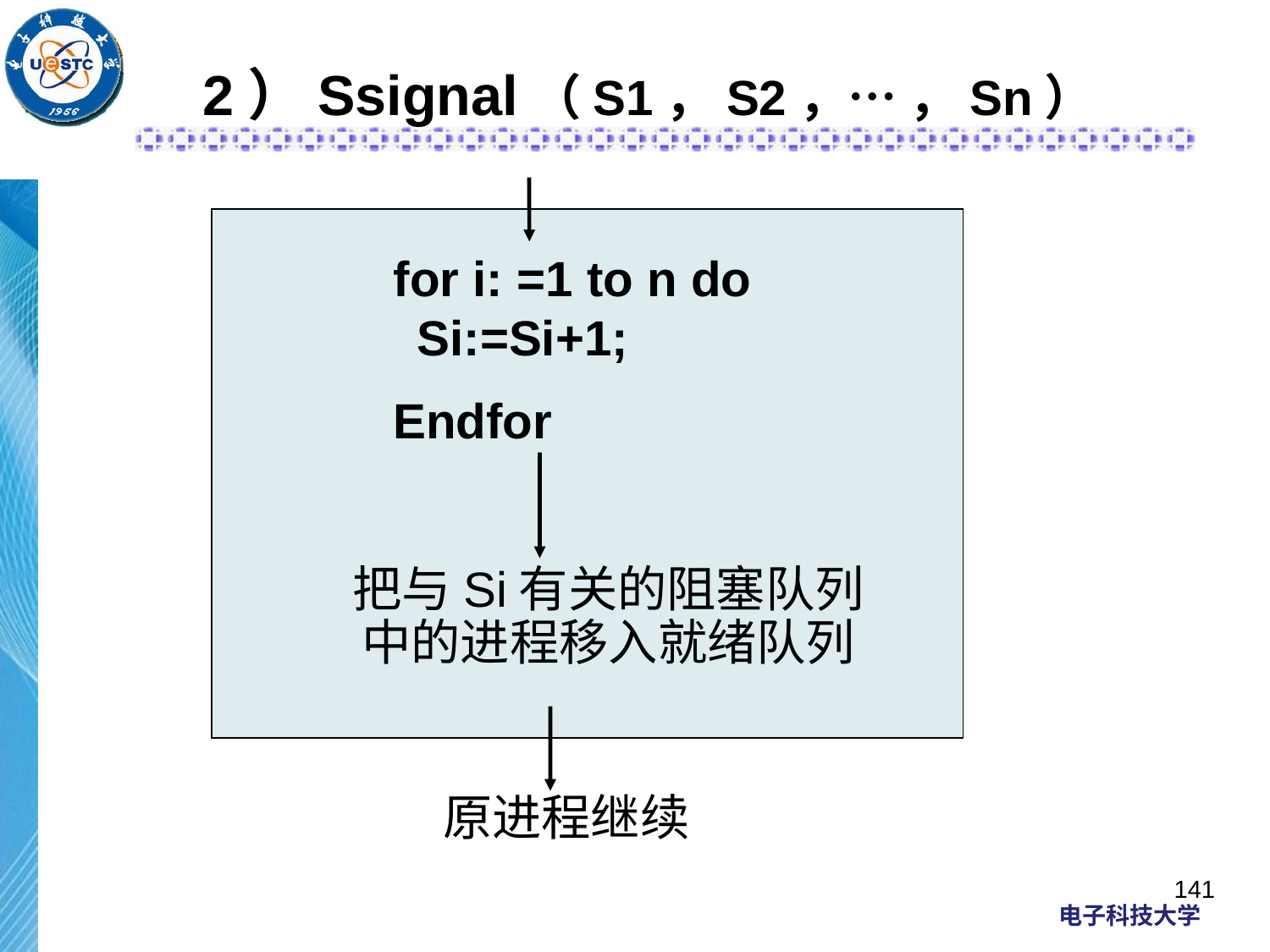

# 2）Ssignal（S1，S2，… ，Sn）

for i: =1 to n do
	Si:=Si+1;
Endfor

把与Si有关的阻塞队列中的进程移入就绪队列

原进程继续
141